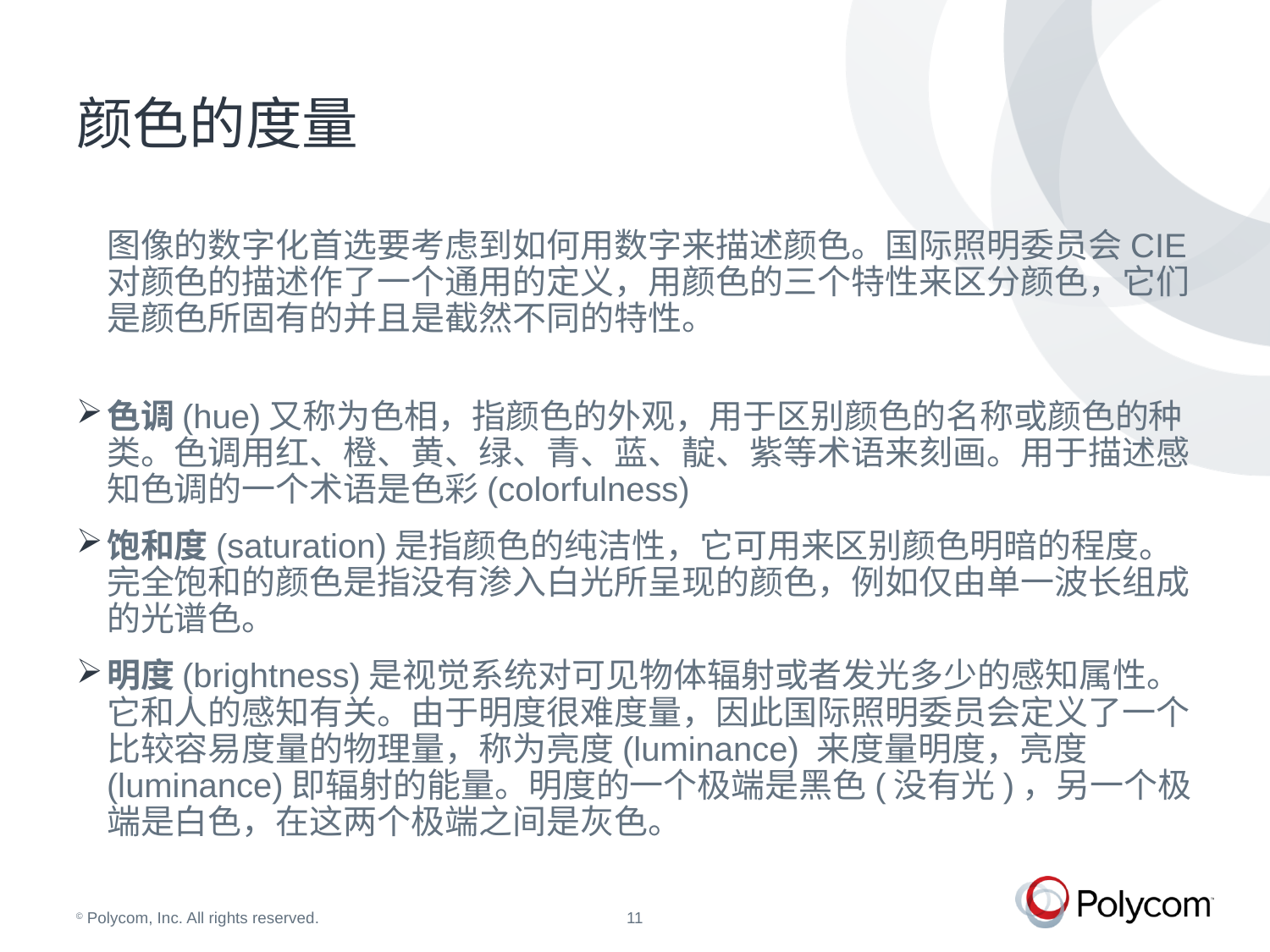

# 颜色的度量
	图像的数字化首选要考虑到如何用数字来描述颜色。国际照明委员会CIE对颜色的描述作了一个通用的定义，用颜色的三个特性来区分颜色，它们是颜色所固有的并且是截然不同的特性。
色调(hue)又称为色相，指颜色的外观，用于区别颜色的名称或颜色的种类。色调用红、橙、黄、绿、青、蓝、靛、紫等术语来刻画。用于描述感知色调的一个术语是色彩(colorfulness)
饱和度(saturation)是指颜色的纯洁性，它可用来区别颜色明暗的程度。完全饱和的颜色是指没有渗入白光所呈现的颜色，例如仅由单一波长组成的光谱色。
明度(brightness)是视觉系统对可见物体辐射或者发光多少的感知属性。它和人的感知有关。由于明度很难度量，因此国际照明委员会定义了一个比较容易度量的物理量，称为亮度(luminance) 来度量明度，亮度(luminance)即辐射的能量。明度的一个极端是黑色(没有光)，另一个极端是白色，在这两个极端之间是灰色。